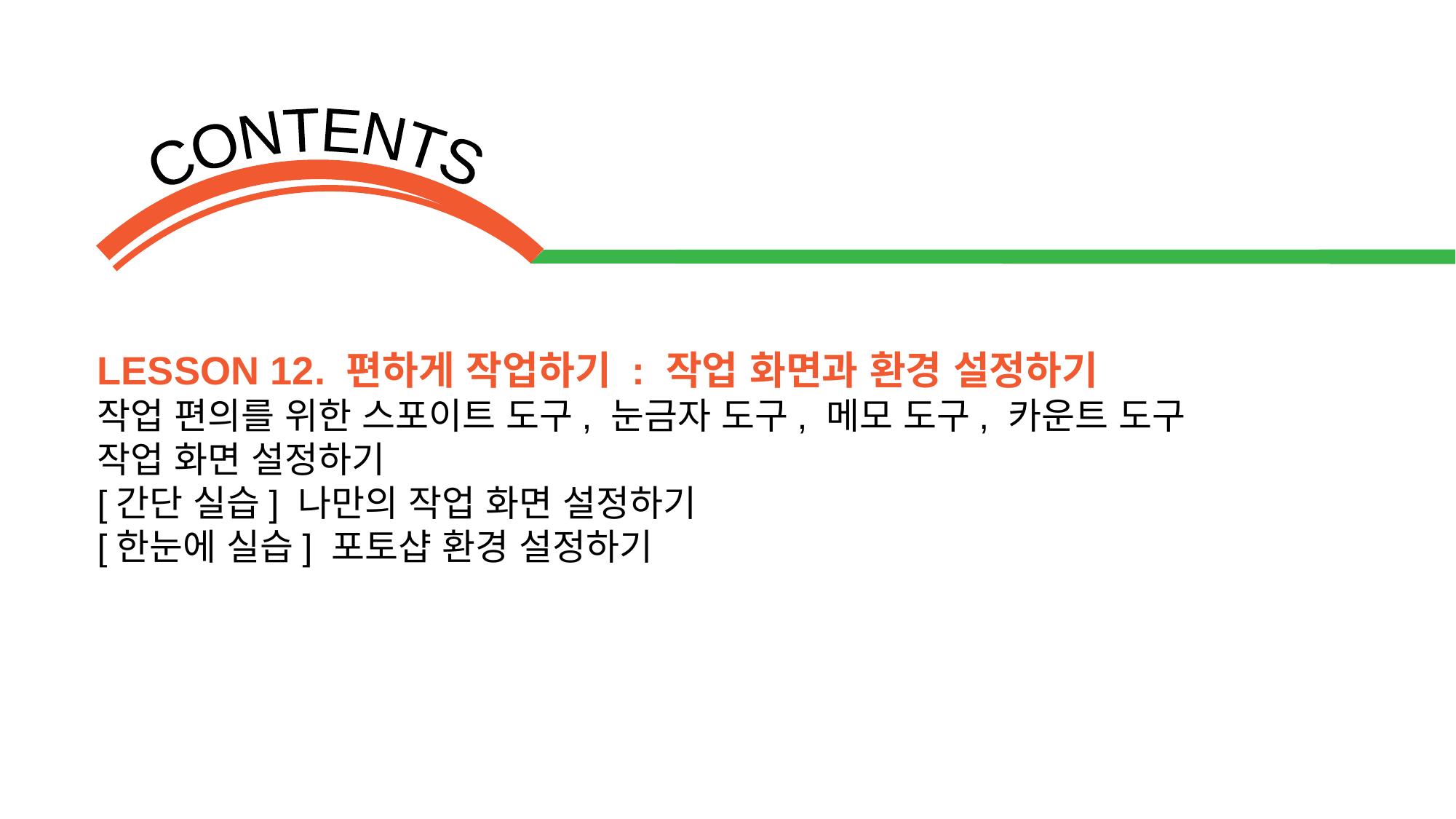

LESSON 12. 편하게 작업하기 : 작업 화면과 환경 설정하기
작업 편의를 위한 스포이트 도구, 눈금자 도구, 메모 도구, 카운트 도구
작업 화면 설정하기
[간단 실습] 나만의 작업 화면 설정하기
[한눈에 실습] 포토샵 환경 설정하기